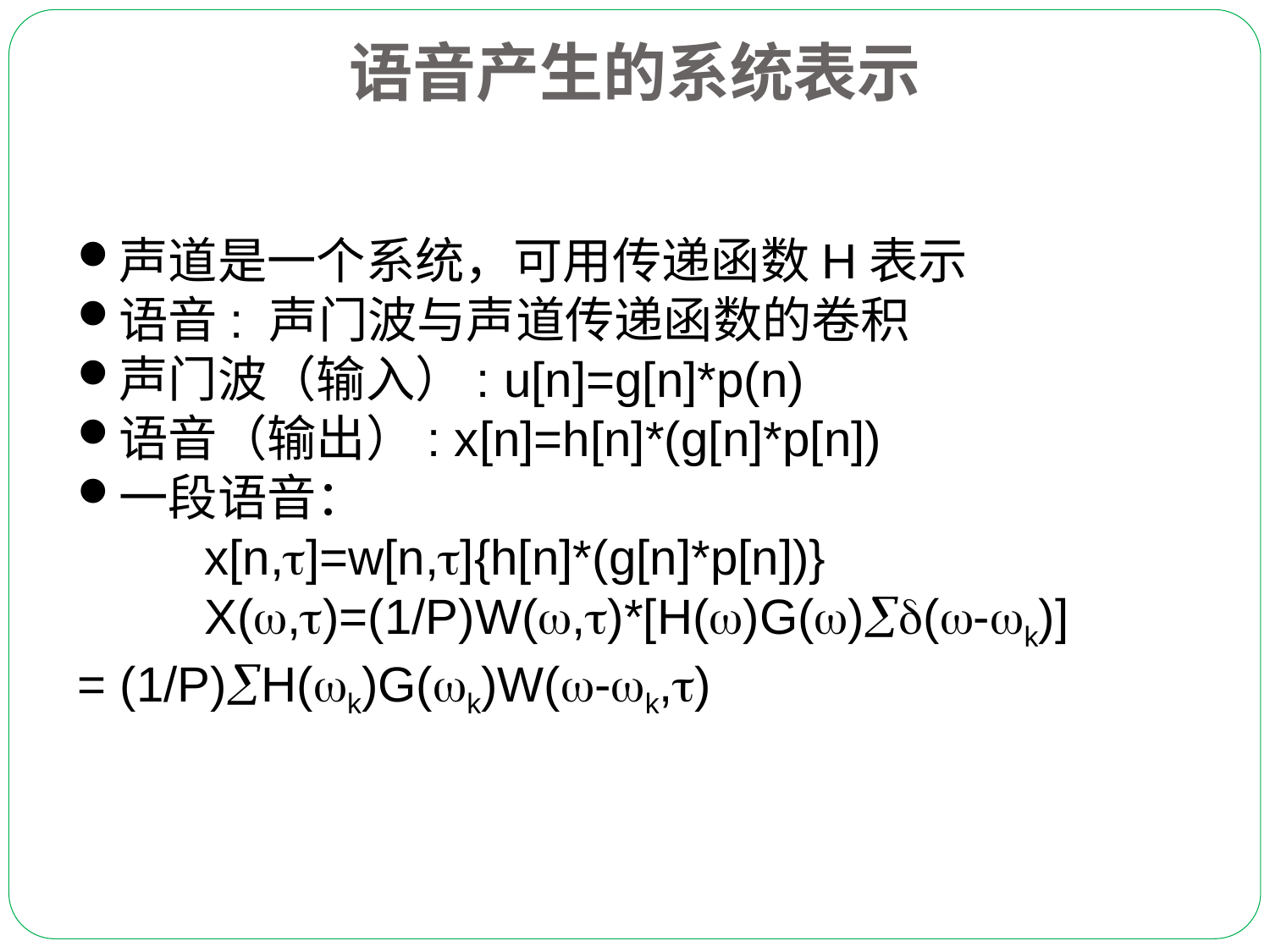

语音产生的系统表示
声道是一个系统，可用传递函数H表示
语音: 声门波与声道传递函数的卷积
声门波（输入）: u[n]=g[n]*p(n)
语音（输出）: x[n]=h[n]*(g[n]*p[n])
一段语音：
	x[n,τ]=w[n,τ]{h[n]*(g[n]*p[n])}
	X(ω,τ)=(1/P)W(ω,τ)*[H(ω)G(ω)∑δ(ω-ωk)]
= (1/P)∑H(ωk)G(ωk)W(ω-ωk,τ)